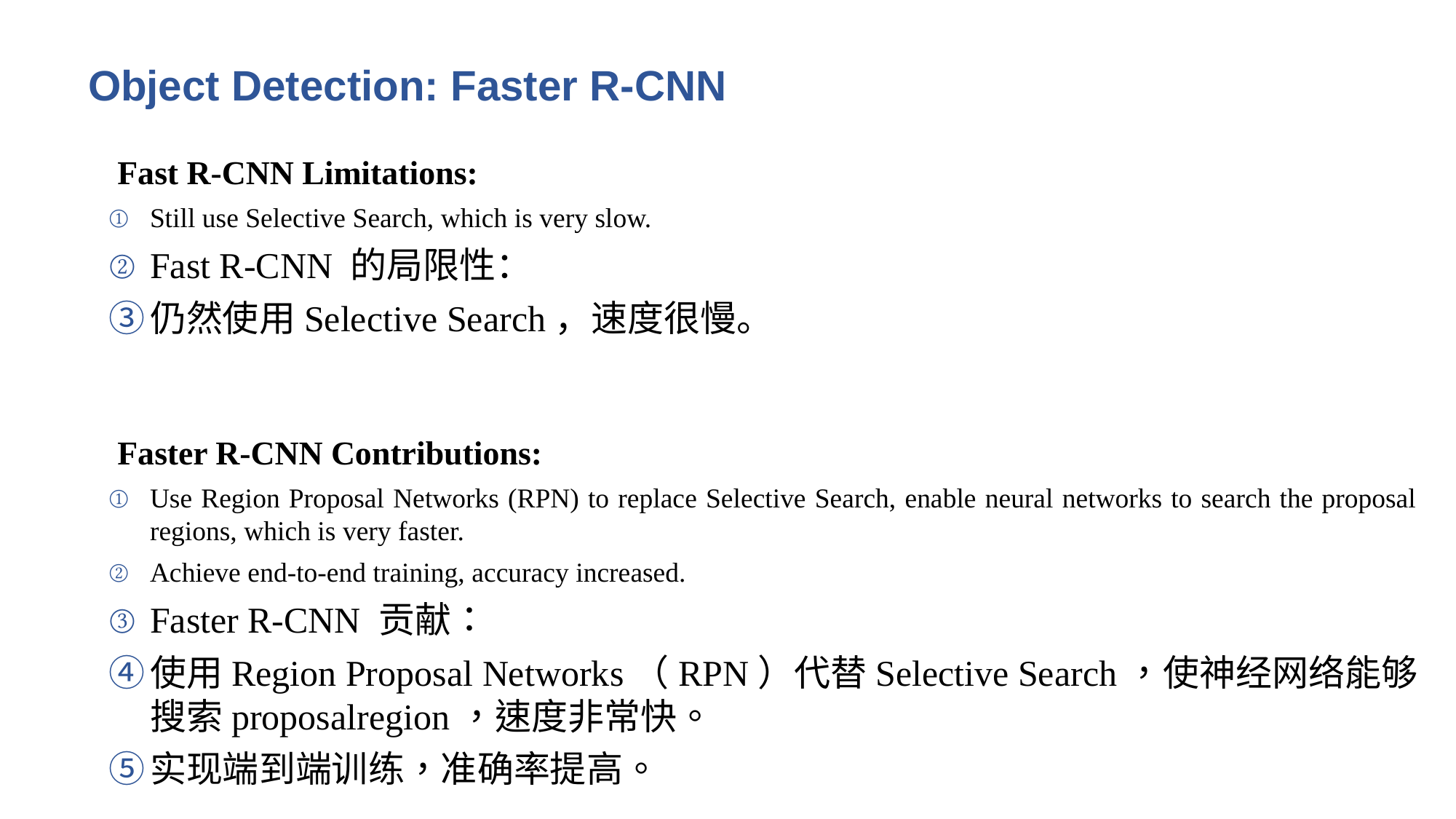

Object Detection: Faster R-CNN
 Fast R-CNN Limitations:
Still use Selective Search, which is very slow.
Fast R-CNN 的局限性：
仍然使用Selective Search，速度很慢。
 Faster R-CNN Contributions:
Use Region Proposal Networks (RPN) to replace Selective Search, enable neural networks to search the proposal regions, which is very faster.
Achieve end-to-end training, accuracy increased.
Faster R-CNN 贡献：
使用Region Proposal Networks（RPN）代替Selective Search，使神经网络能够搜索proposalregion，速度非常快。
实现端到端训练，准确率提高。